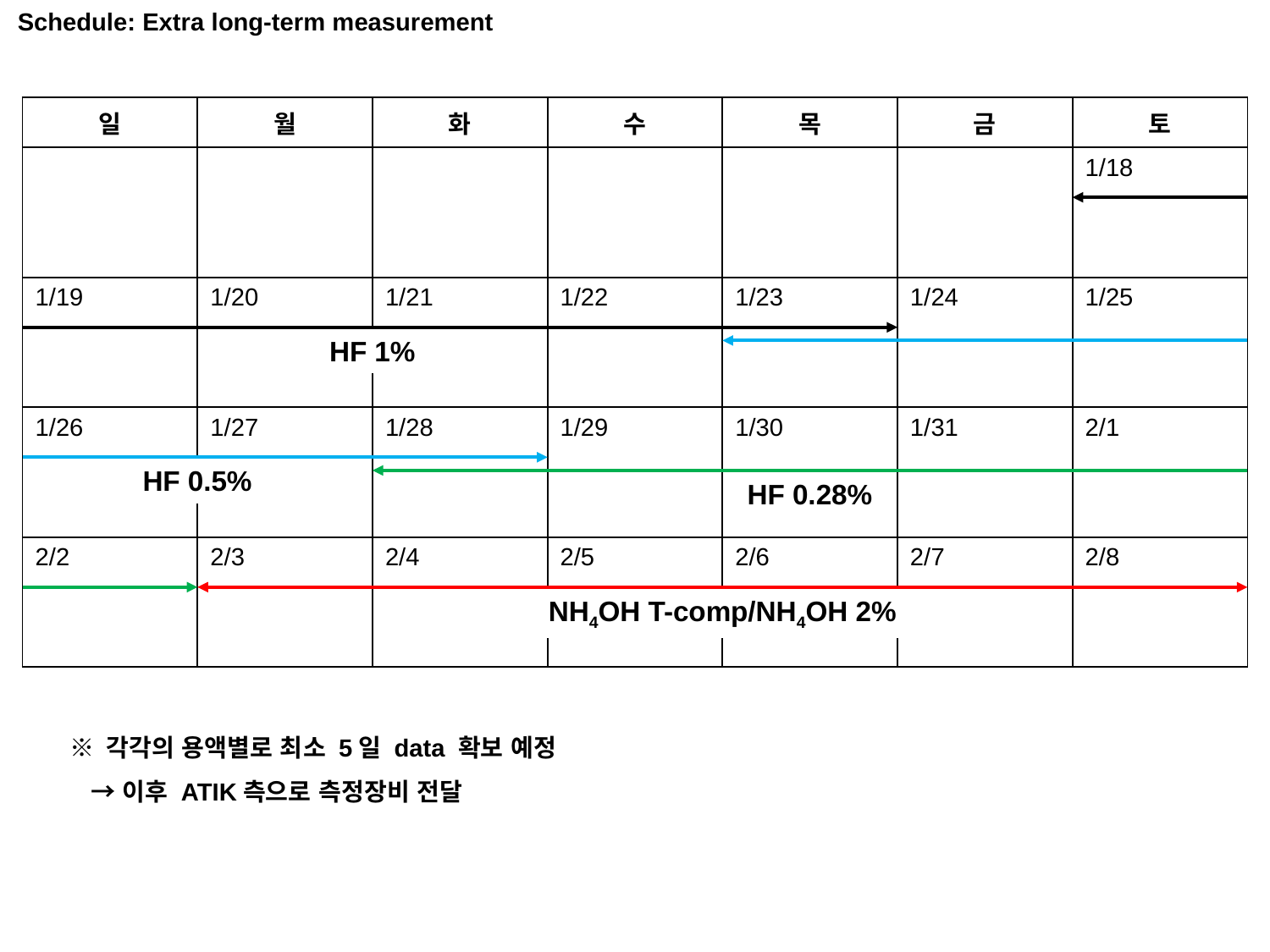

Schedule: Extra long-term measurement
| 일 | 월 | 화 | 수 | 목 | 금 | 토 |
| --- | --- | --- | --- | --- | --- | --- |
|  |  |  |  |  |  | 1/18 |
| 1/19 | 1/20 | 1/21 | 1/22 | 1/23 | 1/24 | 1/25 |
| 1/26 | 1/27 | 1/28 | 1/29 | 1/30 | 1/31 | 2/1 |
| 2/2 | 2/3 | 2/4 | 2/5 | 2/6 | 2/7 | 2/8 |
HF 1%
HF 0.5%
HF 0.28%
NH4OH T-comp/NH4OH 2%
※ 각각의 용액별로 최소 5일 data 확보 예정
   → 이후 ATIK측으로 측정장비 전달